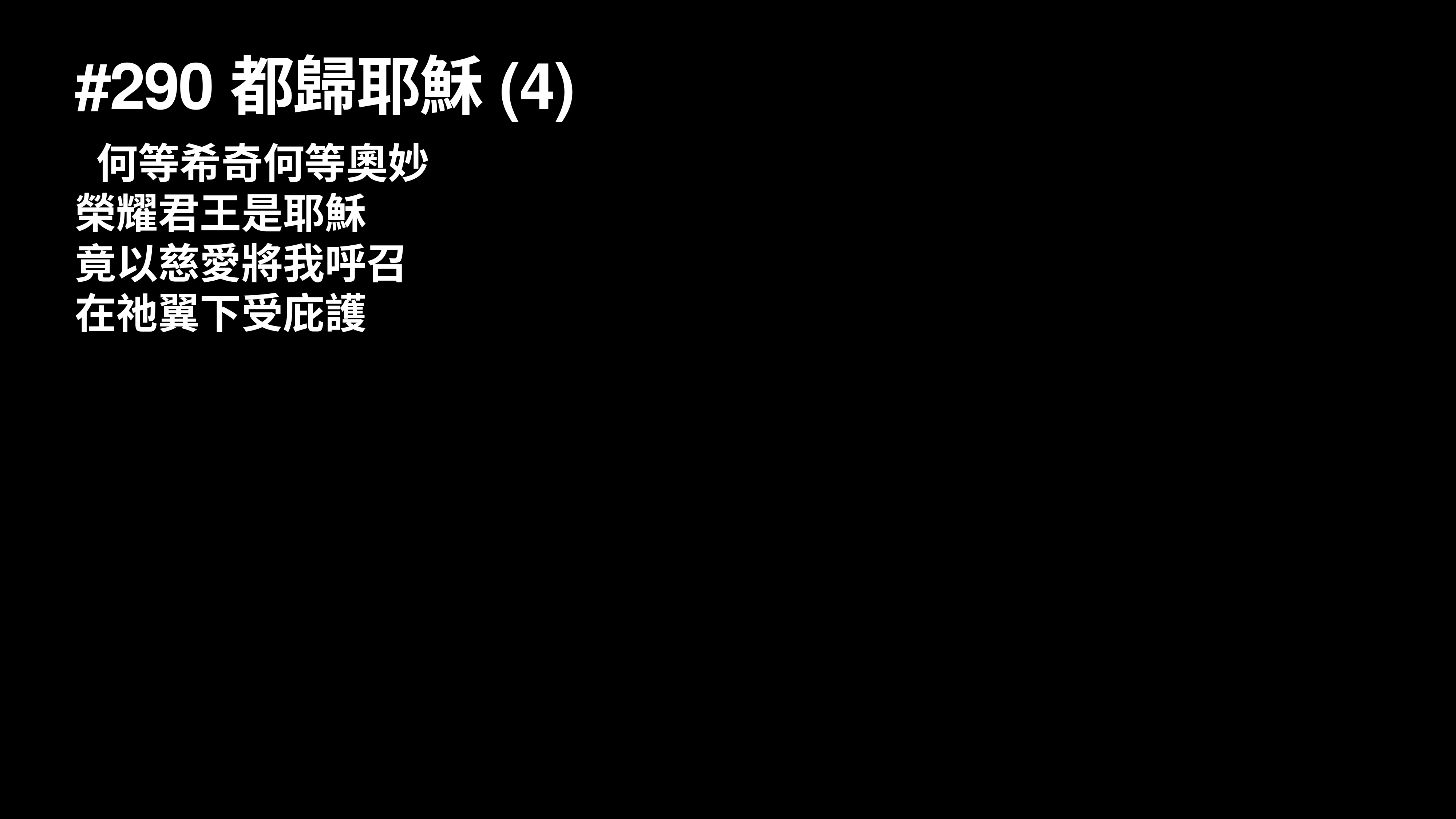

# #290都歸耶穌(4)
 何等希奇何等奧妙
榮耀君王是耶穌
竟以慈愛將我呼召
在祂翼下受庇護